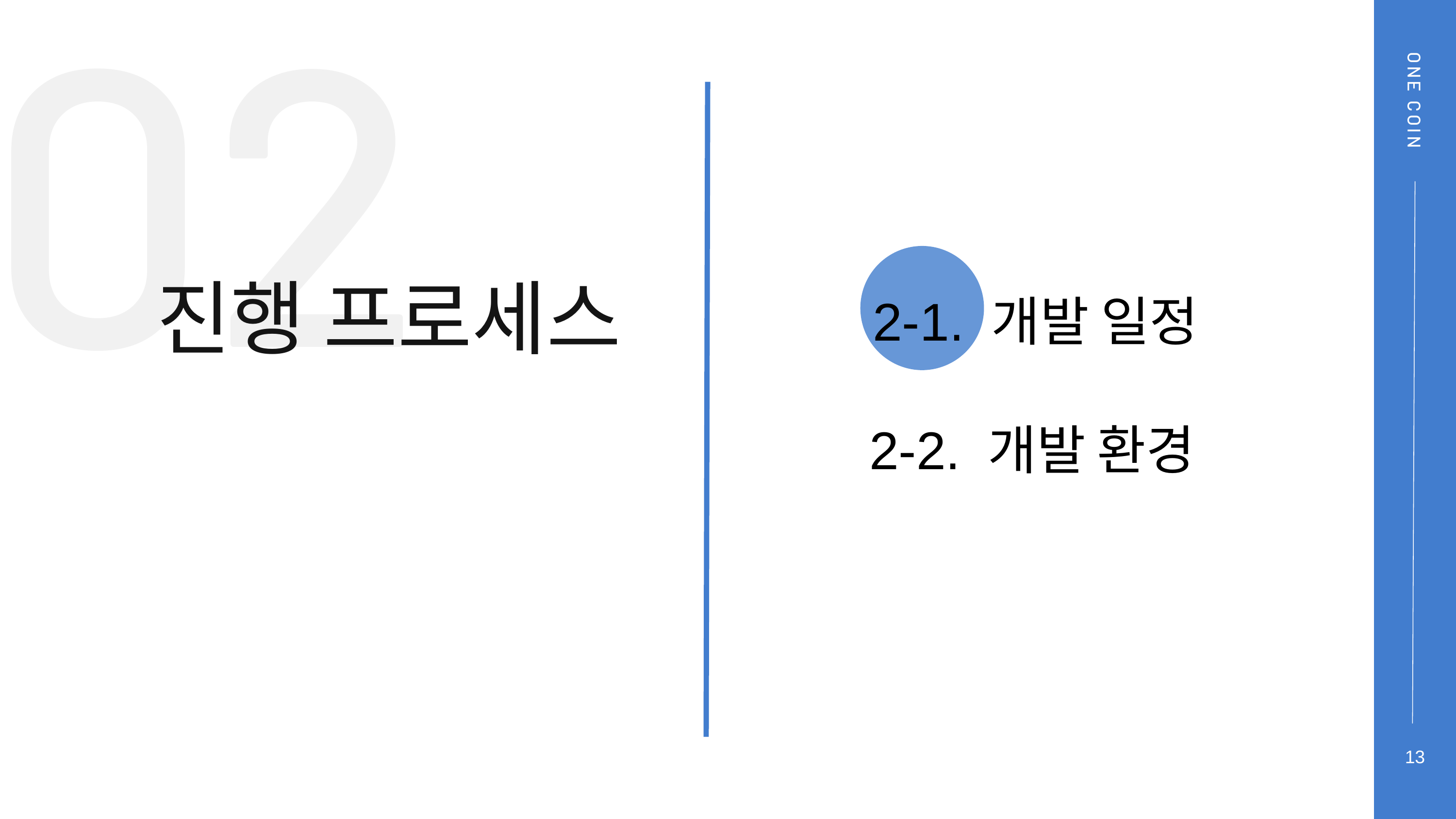

02

ONE COIN

진행 프로세스
2-1. 개발 일정
2-2. 개발 환경

13